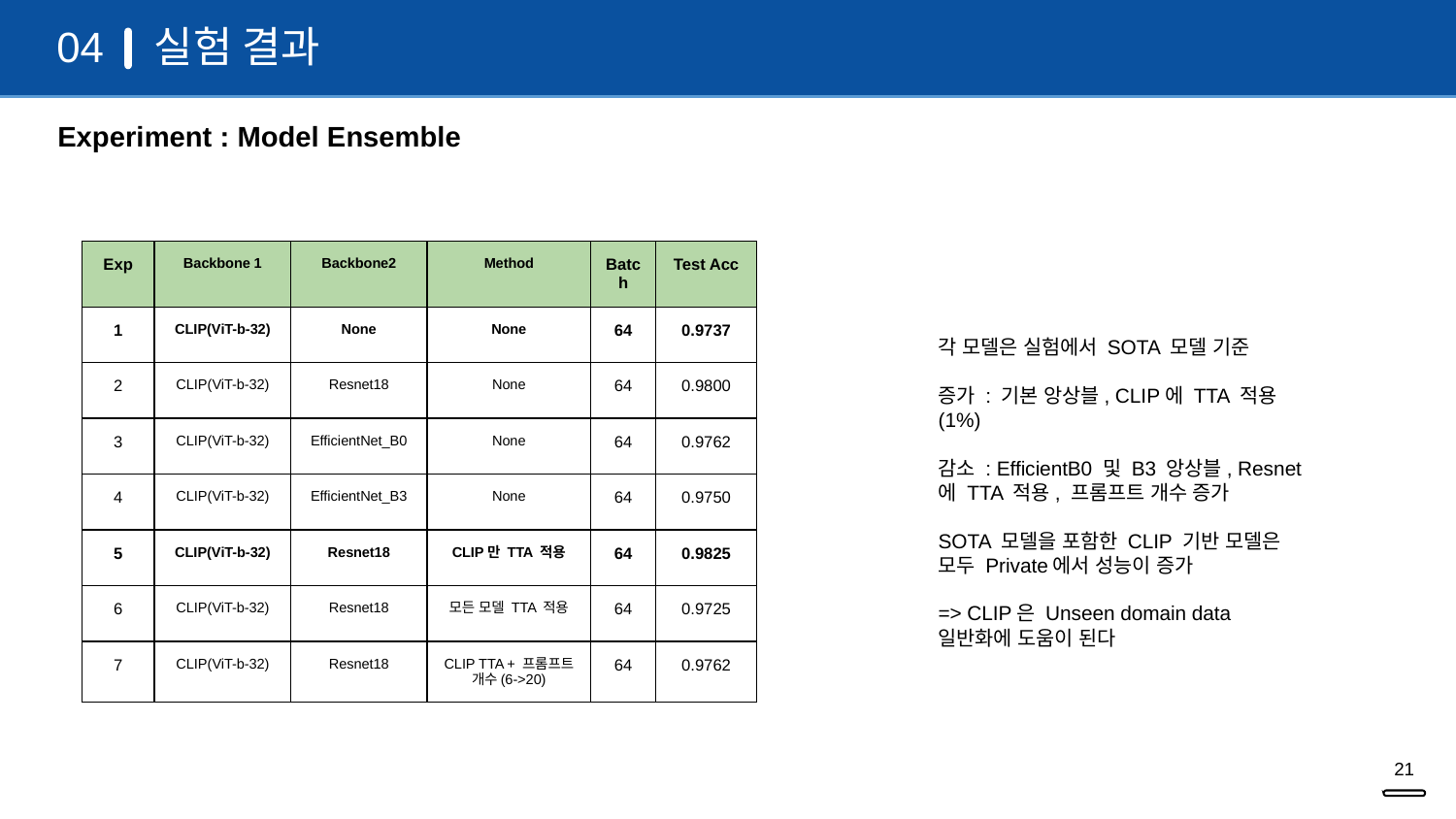

실험 결과
04
Experiment : Model Ensemble
| Exp | Backbone 1 | Backbone2 | Method | Batch | Test Acc |
| --- | --- | --- | --- | --- | --- |
| 1 | CLIP(ViT-b-32) | None | None | 64 | 0.9737 |
| 2 | CLIP(ViT-b-32) | Resnet18 | None | 64 | 0.9800 |
| 3 | CLIP(ViT-b-32) | EfficientNet\_B0 | None | 64 | 0.9762 |
| 4 | CLIP(ViT-b-32) | EfficientNet\_B3 | None | 64 | 0.9750 |
| 5 | CLIP(ViT-b-32) | Resnet18 | CLIP만 TTA 적용 | 64 | 0.9825 |
| 6 | CLIP(ViT-b-32) | Resnet18 | 모든 모델 TTA 적용 | 64 | 0.9725 |
| 7 | CLIP(ViT-b-32) | Resnet18 | CLIP TTA + 프롬프트 개수(6->20) | 64 | 0.9762 |
각 모델은 실험에서 SOTA 모델 기준

증가 : 기본 앙상블, CLIP에 TTA 적용(1%)

감소 : EfficientB0 및 B3 앙상블, Resnet에 TTA 적용, 프롬프트 개수 증가

SOTA 모델을 포함한 CLIP 기반 모델은 모두 Private에서 성능이 증가

=> CLIP은 Unseen domain data 일반화에 도움이 된다

21